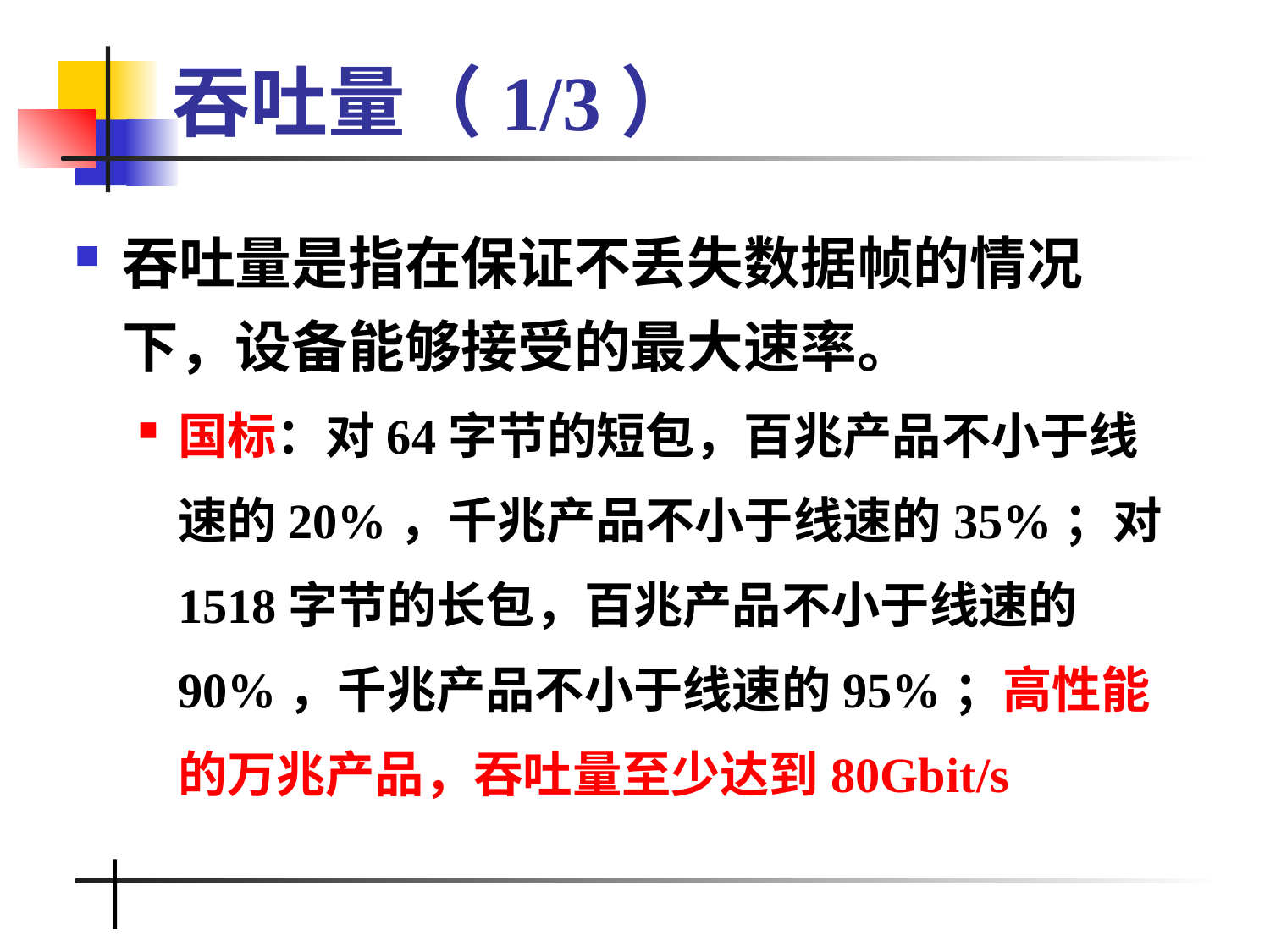

# 吞吐量（1/3）
吞吐量是指在保证不丢失数据帧的情况下，设备能够接受的最大速率。
国标：对64字节的短包，百兆产品不小于线速的20%，千兆产品不小于线速的35%；对1518字节的长包，百兆产品不小于线速的90%，千兆产品不小于线速的95%；高性能的万兆产品，吞吐量至少达到80Gbit/s